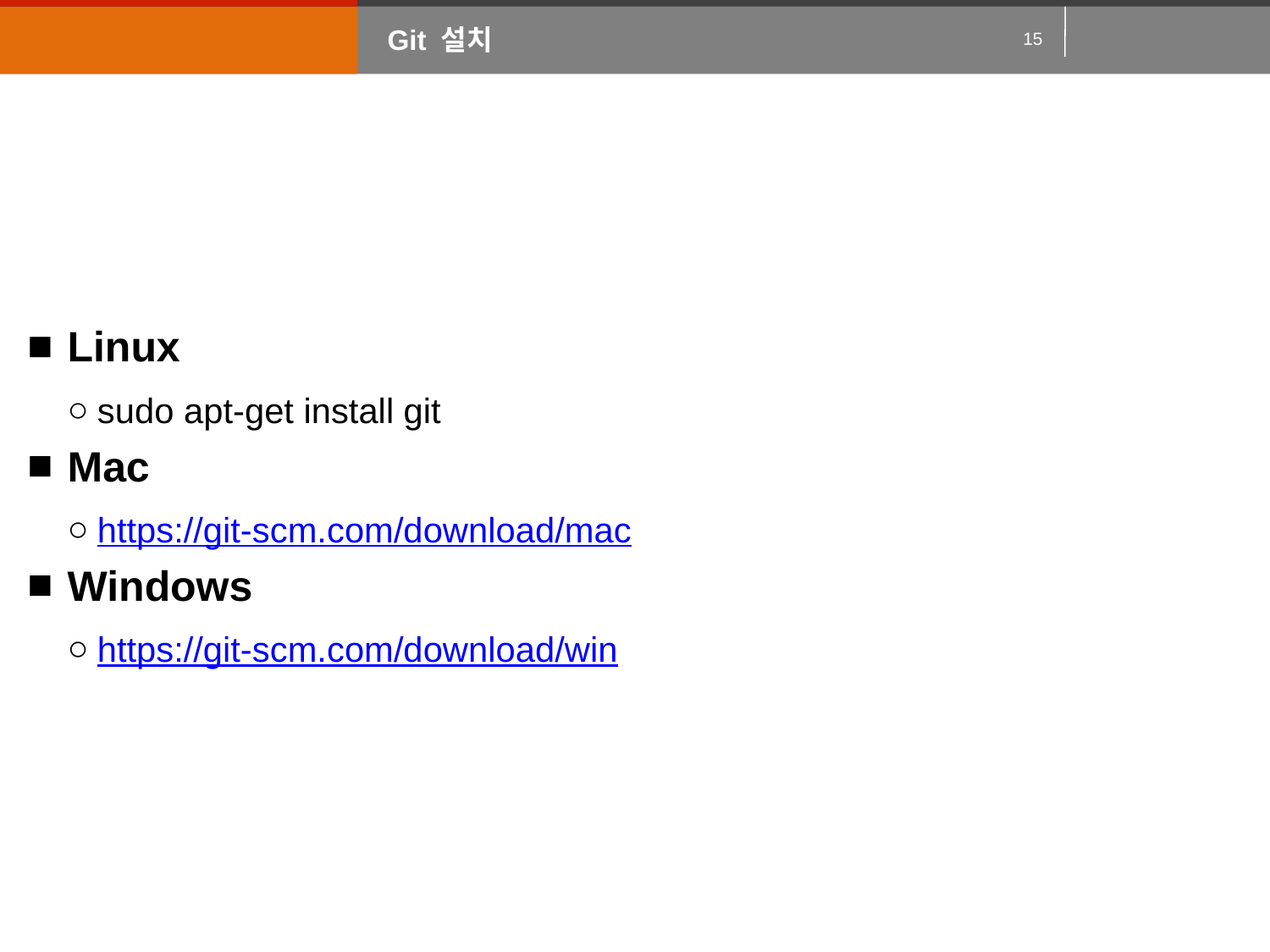

Git 설치
Linux
sudo apt-get install git
Mac
https://git-scm.com/download/mac
Windows
https://git-scm.com/download/win